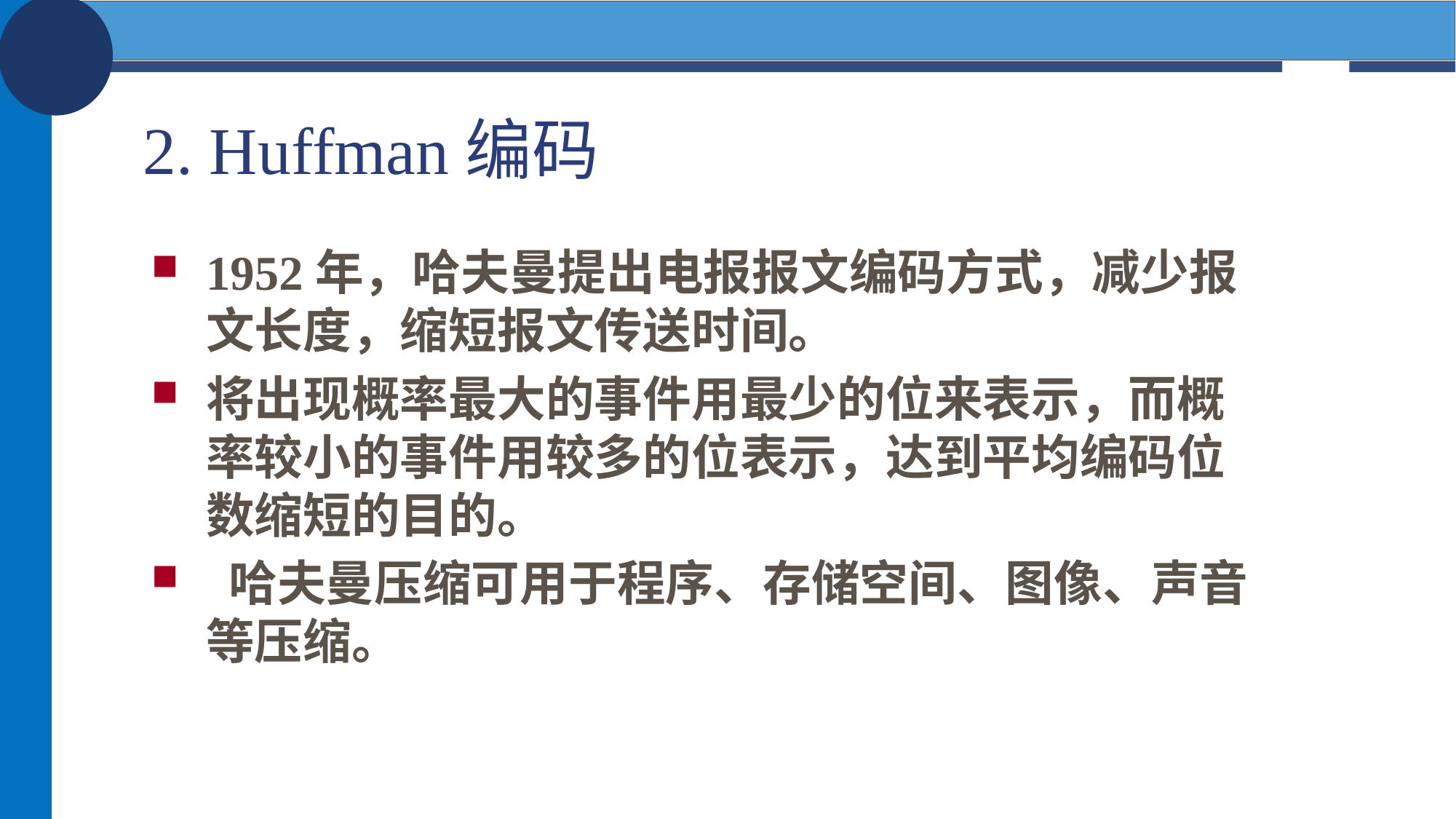

2. Huffman编码
1952年，哈夫曼提出电报报文编码方式，减少报文长度，缩短报文传送时间。
将出现概率最大的事件用最少的位来表示，而概率较小的事件用较多的位表示，达到平均编码位数缩短的目的。
 哈夫曼压缩可用于程序、存储空间、图像、声音等压缩。